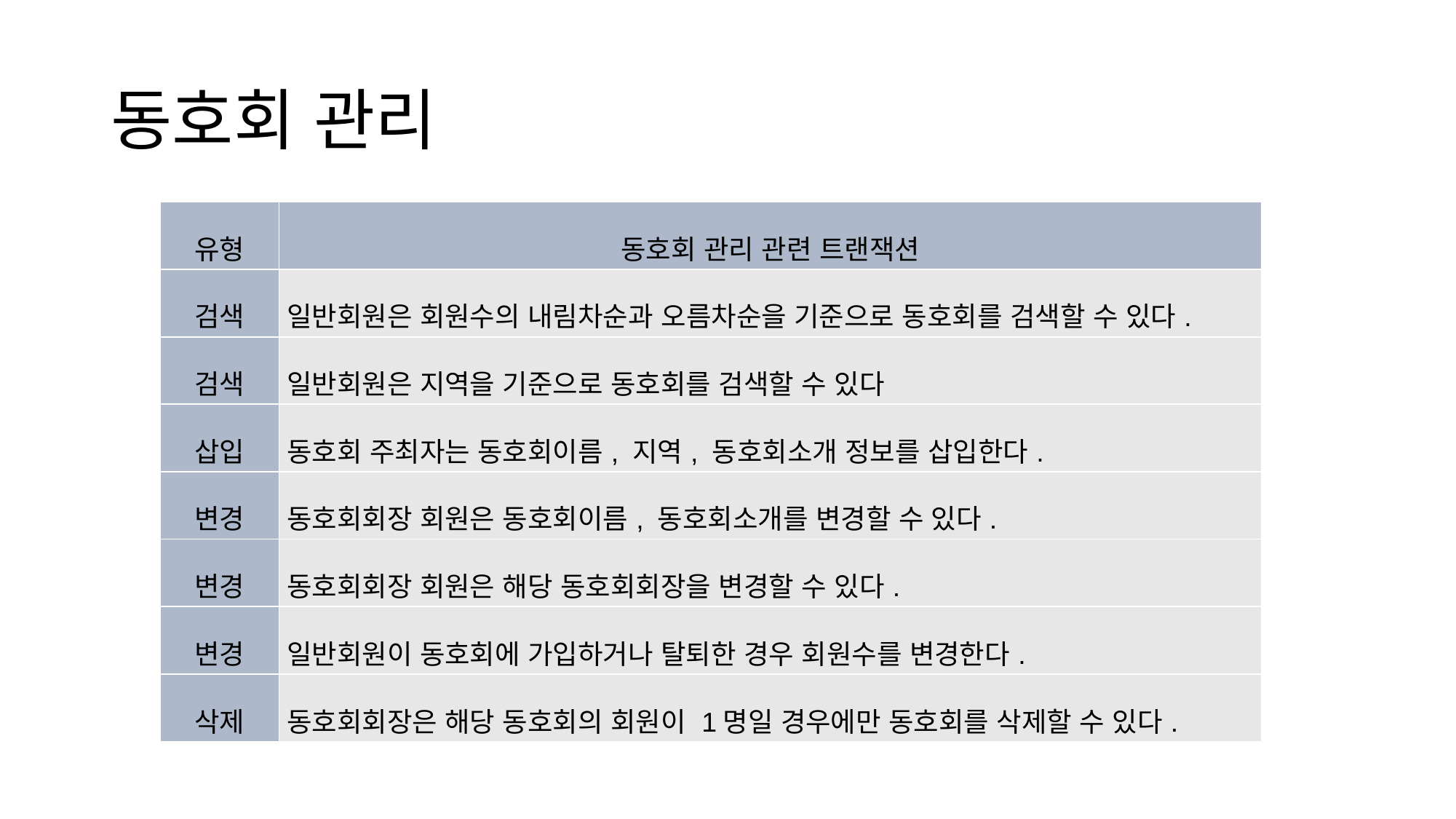

# 동호회 관리
| 유형 | 동호회 관리 관련 트랜잭션 |
| --- | --- |
| 검색 | 일반회원은 회원수의 내림차순과 오름차순을 기준으로 동호회를 검색할 수 있다. |
| 검색 | 일반회원은 지역을 기준으로 동호회를 검색할 수 있다 |
| 삽입 | 동호회 주최자는 동호회이름, 지역, 동호회소개 정보를 삽입한다. |
| 변경 | 동호회회장 회원은 동호회이름, 동호회소개를 변경할 수 있다. |
| 변경 | 동호회회장 회원은 해당 동호회회장을 변경할 수 있다. |
| 변경 | 일반회원이 동호회에 가입하거나 탈퇴한 경우 회원수를 변경한다. |
| 삭제 | 동호회회장은 해당 동호회의 회원이 1명일 경우에만 동호회를 삭제할 수 있다. |